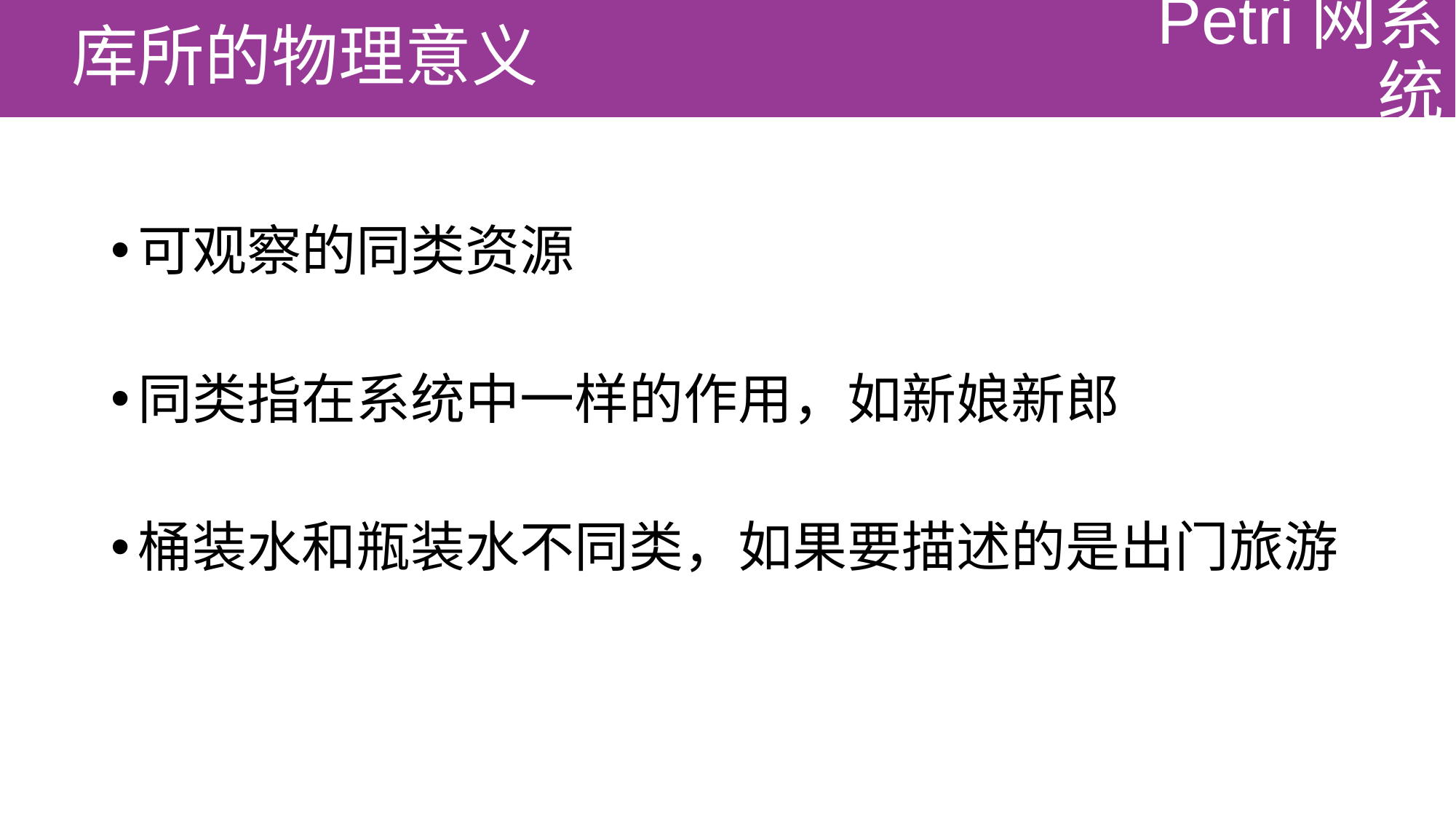

库所的物理意义
# Petri网系统
可观察的同类资源

同类指在系统中一样的作用，如新娘新郎

桶装水和瓶装水不同类，如果要描述的是出门旅游